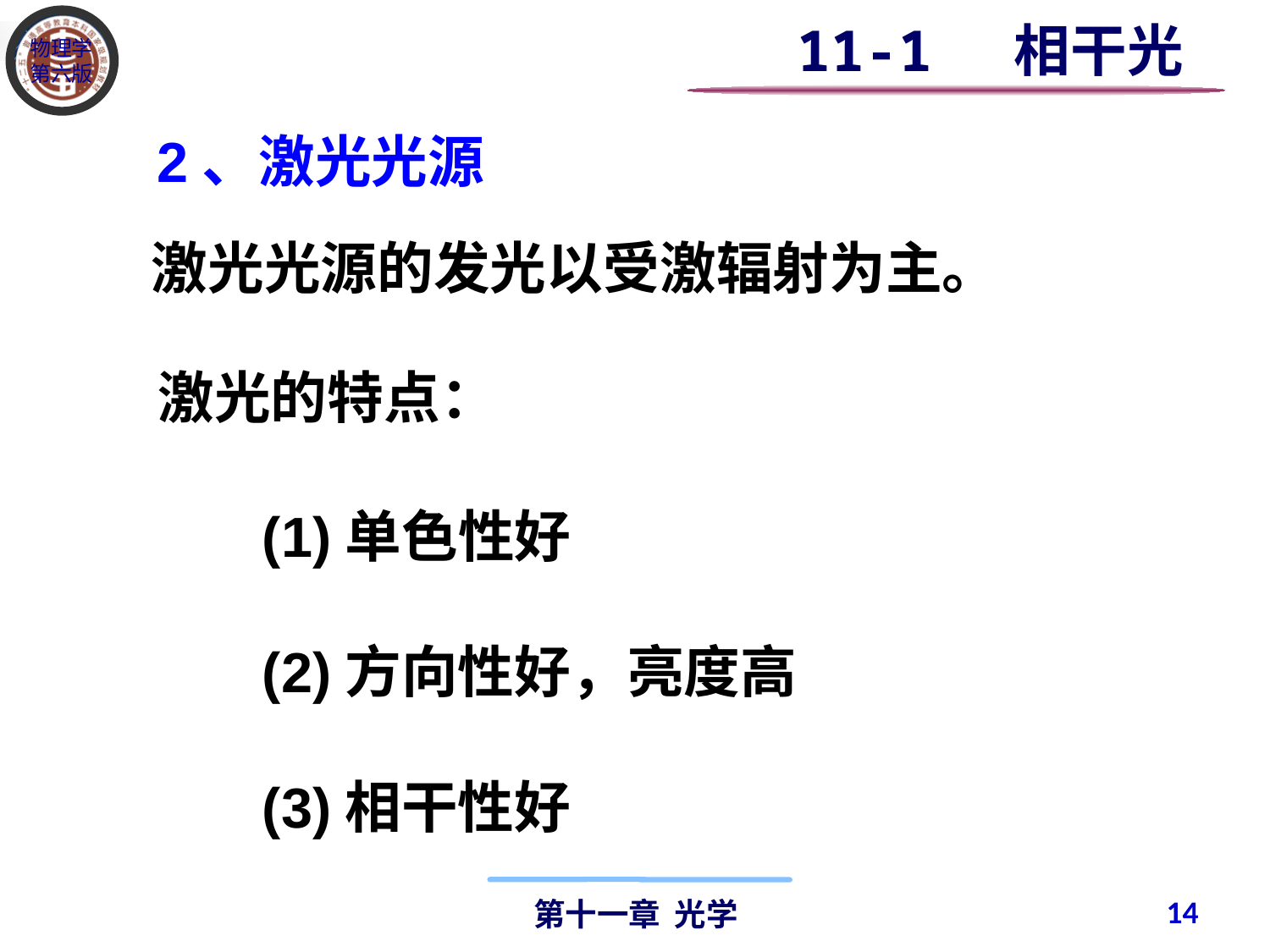

11-1  相干光

2、激光光源
       激光光源的发光以受激辐射为主。
激光的特点：
(1)单色性好

(2)方向性好，亮度高

(3)相干性好
14